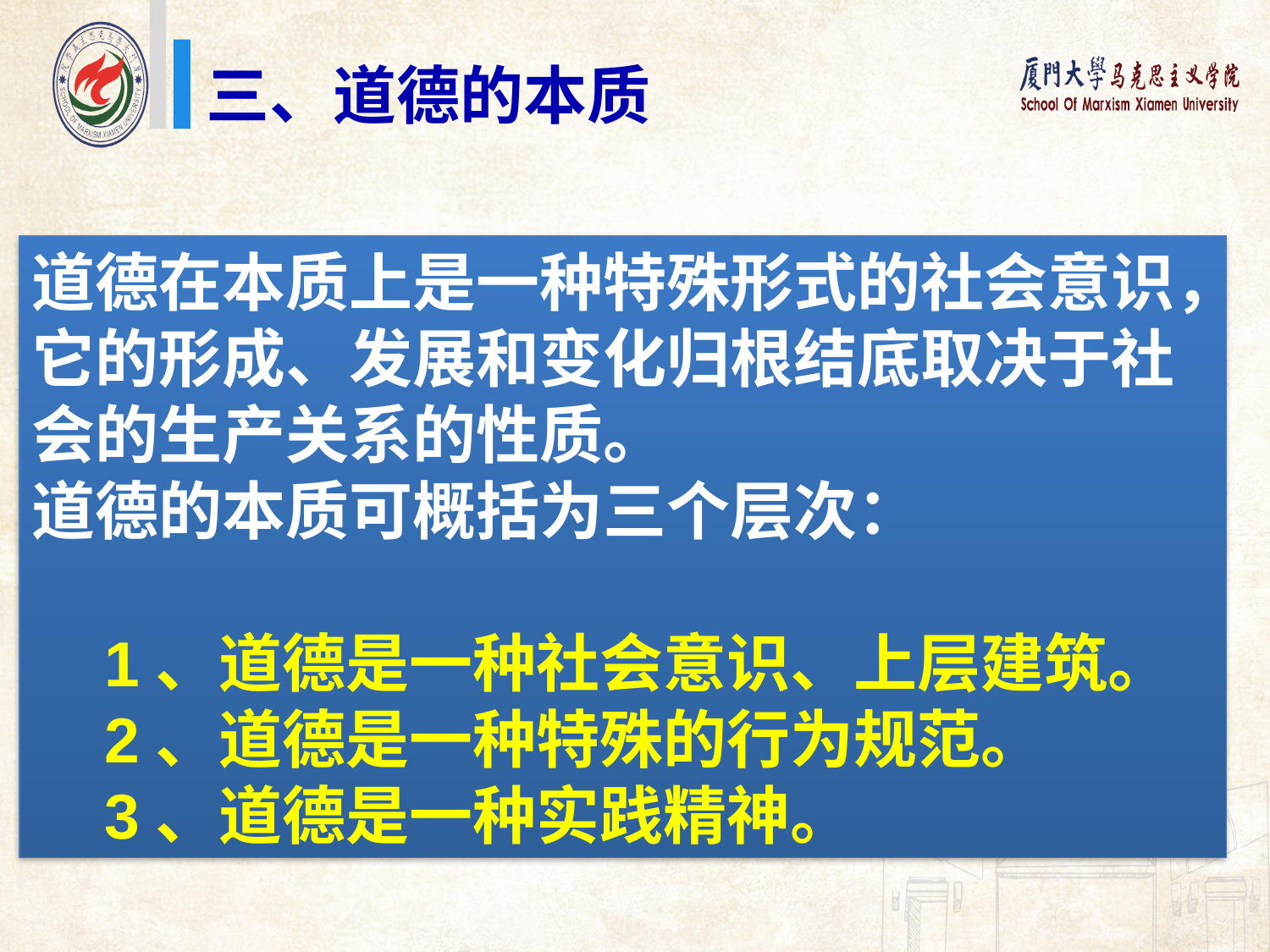

三、道德的本质
道德在本质上是一种特殊形式的社会意识，它的形成、发展和变化归根结底取决于社会的生产关系的性质。
道德的本质可概括为三个层次：
    1、道德是一种社会意识、上层建筑。
    2、道德是一种特殊的行为规范。
    3、道德是一种实践精神。